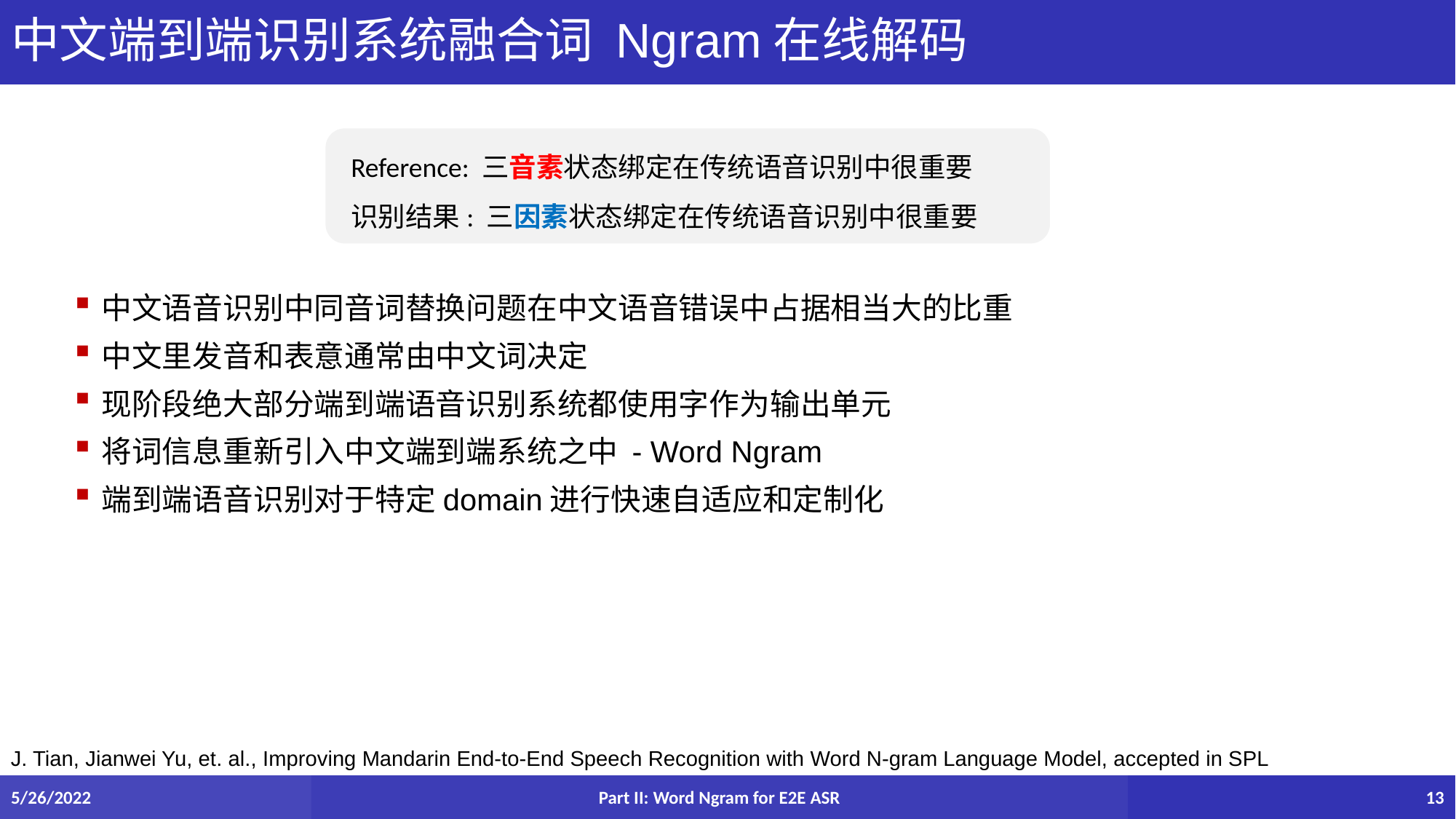

# 中文端到端识别系统融合词 Ngram在线解码

Reference: 三音素状态绑定在传统语音识别中很重要
识别结果: 三因素状态绑定在传统语音识别中很重要
中文语音识别中同音词替换问题在中文语音错误中占据相当大的比重
中文里发音和表意通常由中文词决定
现阶段绝大部分端到端语音识别系统都使用字作为输出单元
将词信息重新引入中文端到端系统之中 - Word Ngram
端到端语音识别对于特定domain进行快速自适应和定制化

J. Tian, Jianwei Yu, et. al., Improving Mandarin End-to-End Speech Recognition with Word N-gram Language Model, accepted in SPL
5/26/2022
Part II: Word Ngram for E2E ASR
13